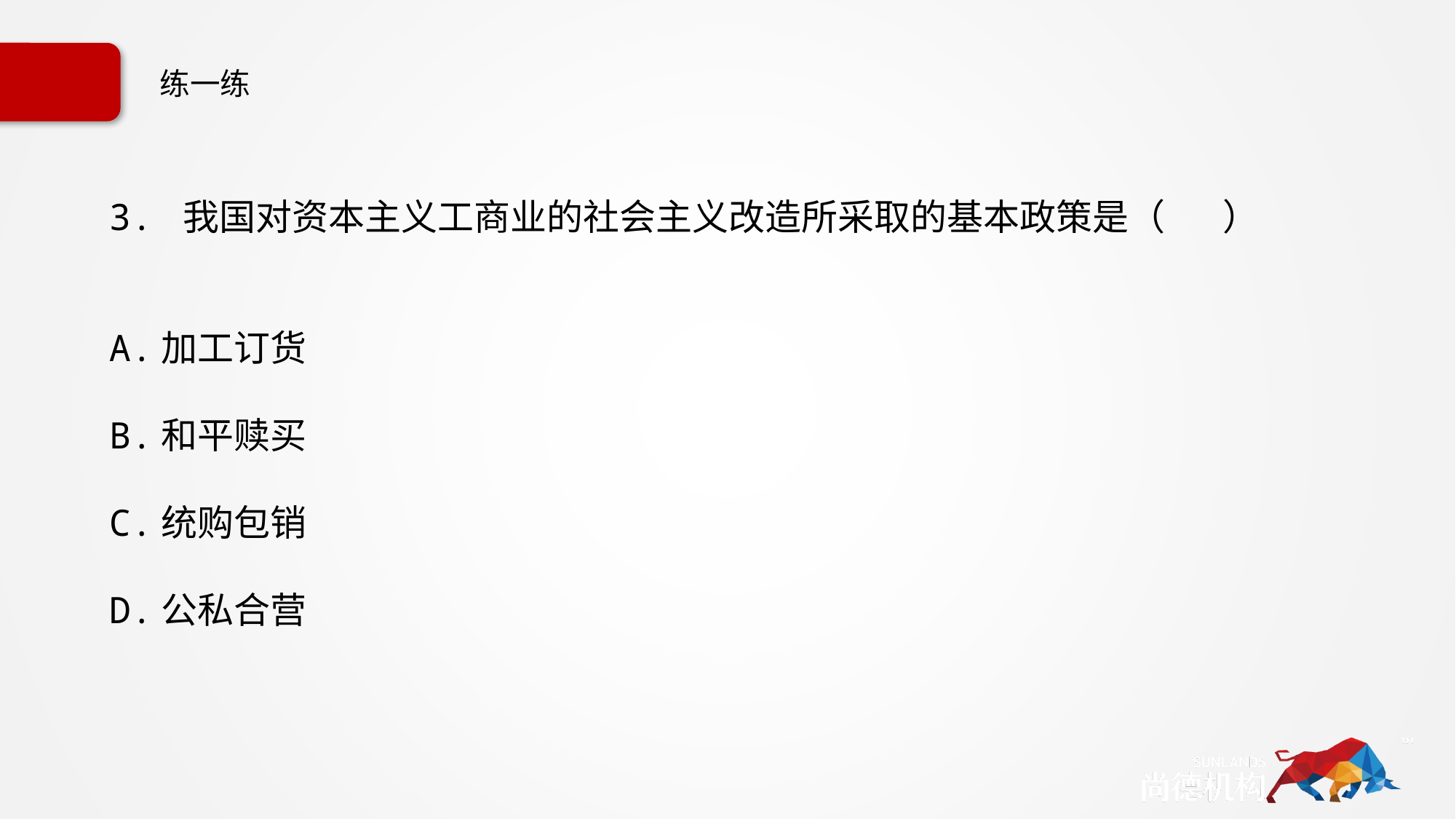

# 练一练
3. 我国对资本主义工商业的社会主义改造所采取的基本政策是（       ）

A.加工订货

B.和平赎买

C.统购包销

D.公私合营